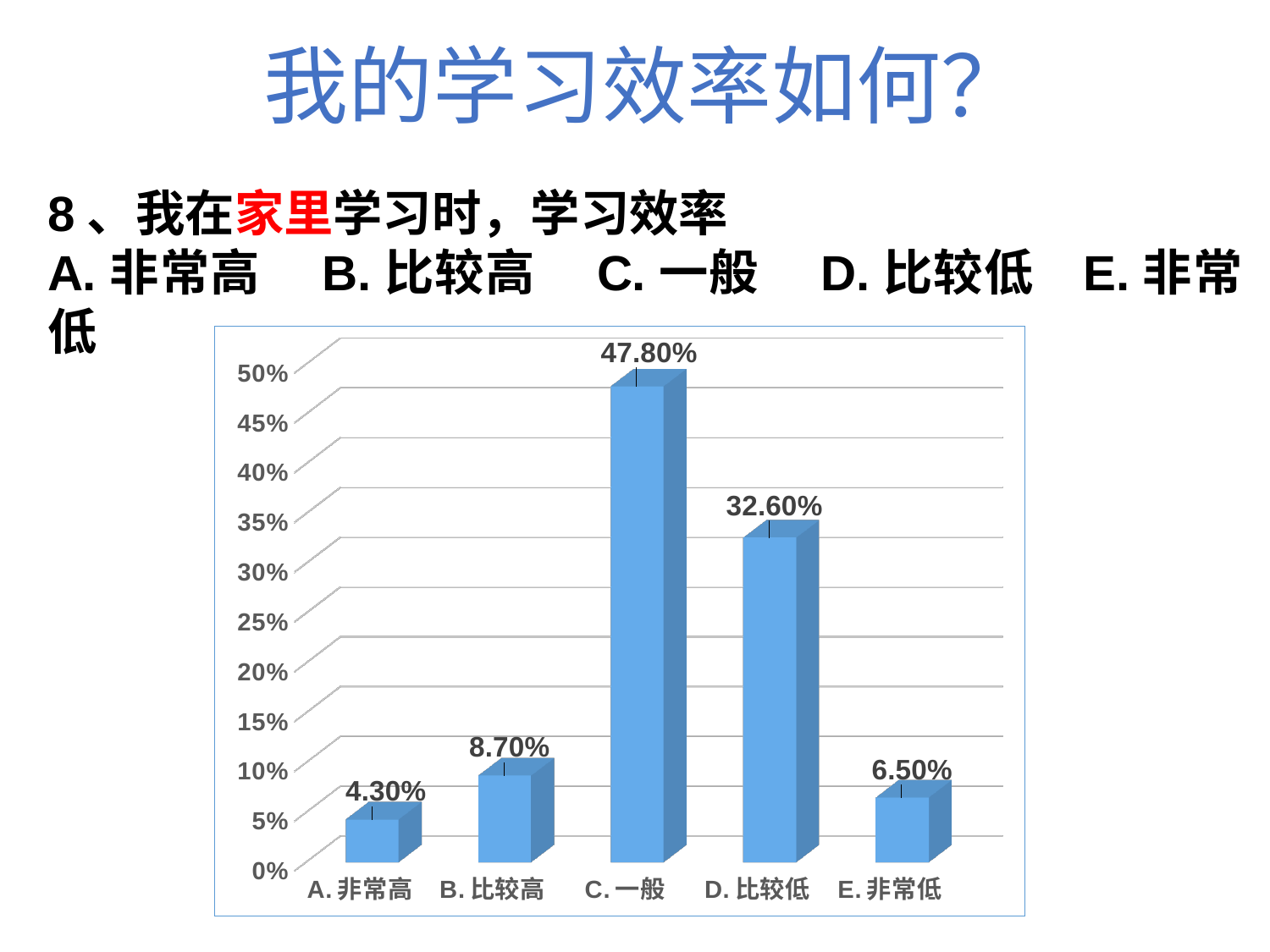

我的学习效率如何？
8、我在家里学习时，学习效率
A.非常高    B.比较高    C.一般    D.比较低   E.非常低

[unsupported chart]